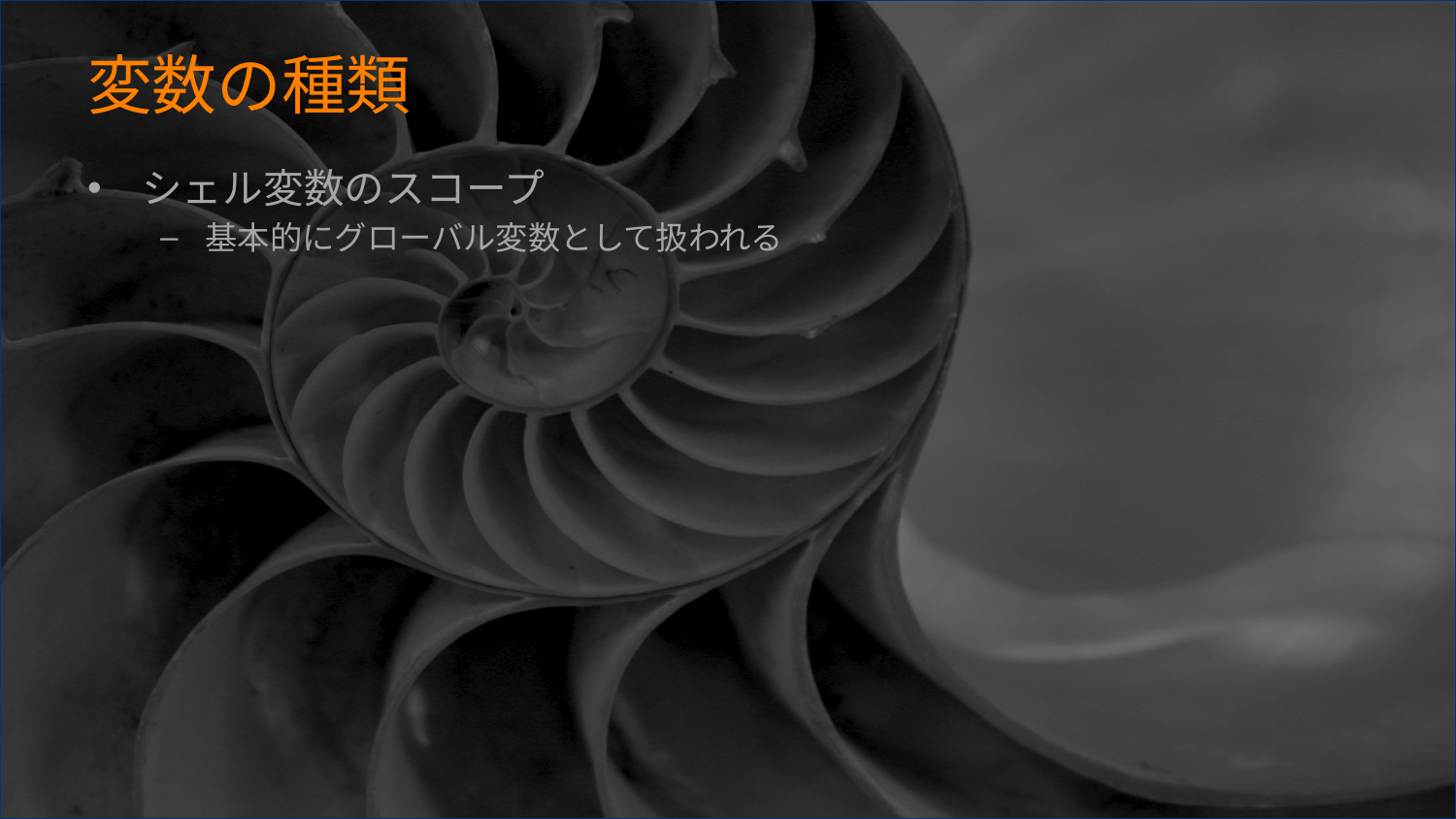

# 変数の種類
シェル変数のスコープ
基本的にグローバル変数として扱われる